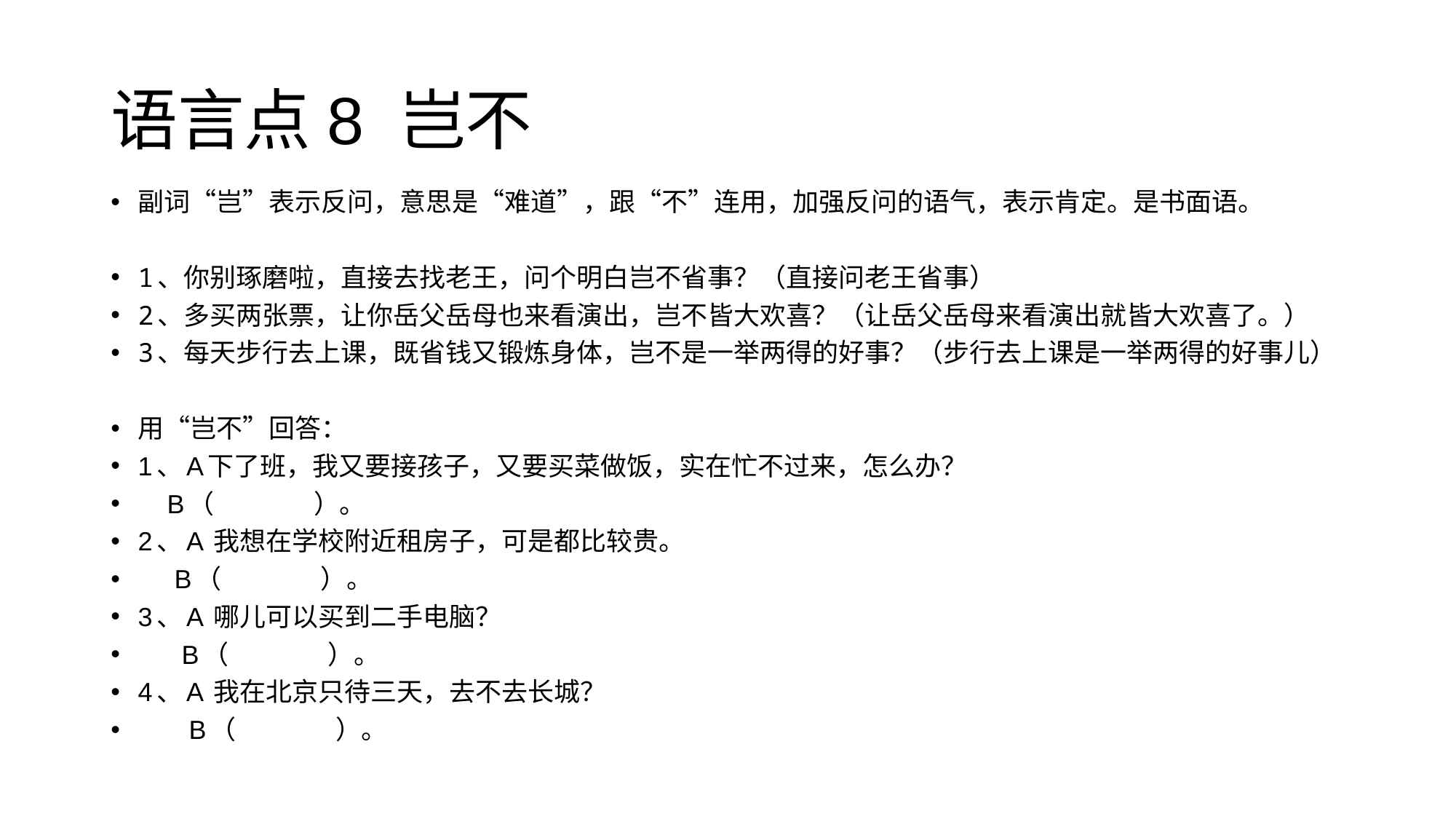

# 语言点8 岂不
副词“岂”表示反问，意思是“难道”，跟“不”连用，加强反问的语气，表示肯定。是书面语。

1、你别琢磨啦，直接去找老王，问个明白岂不省事？（直接问老王省事）
2、多买两张票，让你岳父岳母也来看演出，岂不皆大欢喜？（让岳父岳母来看演出就皆大欢喜了。）
3、每天步行去上课，既省钱又锻炼身体，岂不是一举两得的好事？（步行去上课是一举两得的好事儿）

用“岂不”回答：
1、A下了班，我又要接孩子，又要买菜做饭，实在忙不过来，怎么办？
    B（                 ）。
2、A 我想在学校附近租房子，可是都比较贵。
     B（                 ）。
3、A 哪儿可以买到二手电脑？
      B（                 ）。
4、A 我在北京只待三天，去不去长城？
       B（                 ）。